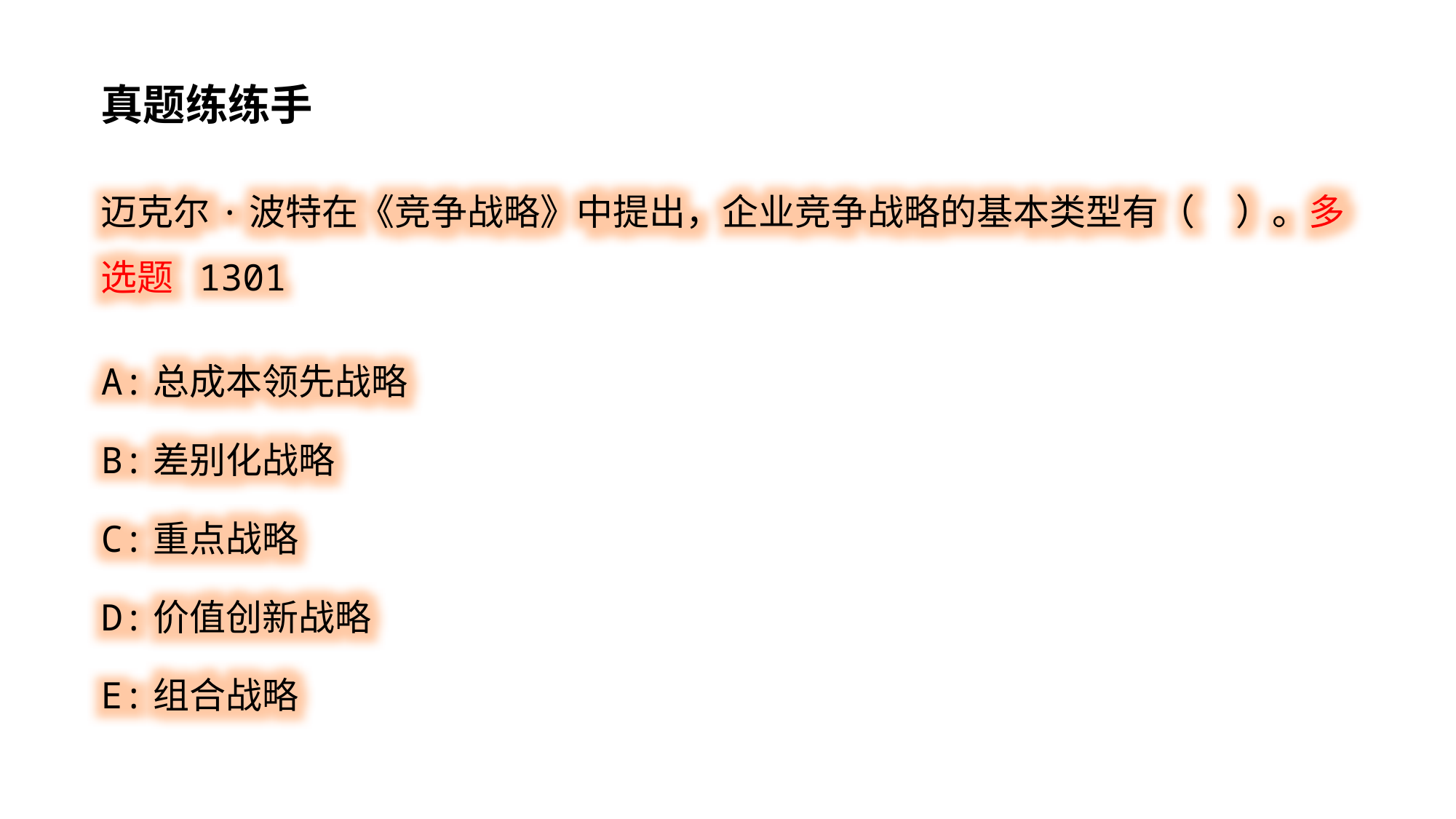

真题练练手
迈克尔·波特在《竞争战略》中提出，企业竞争战略的基本类型有（     ）。多选题  1301

A:总成本领先战略

B:差别化战略

C:重点战略

D:价值创新战略

E:组合战略